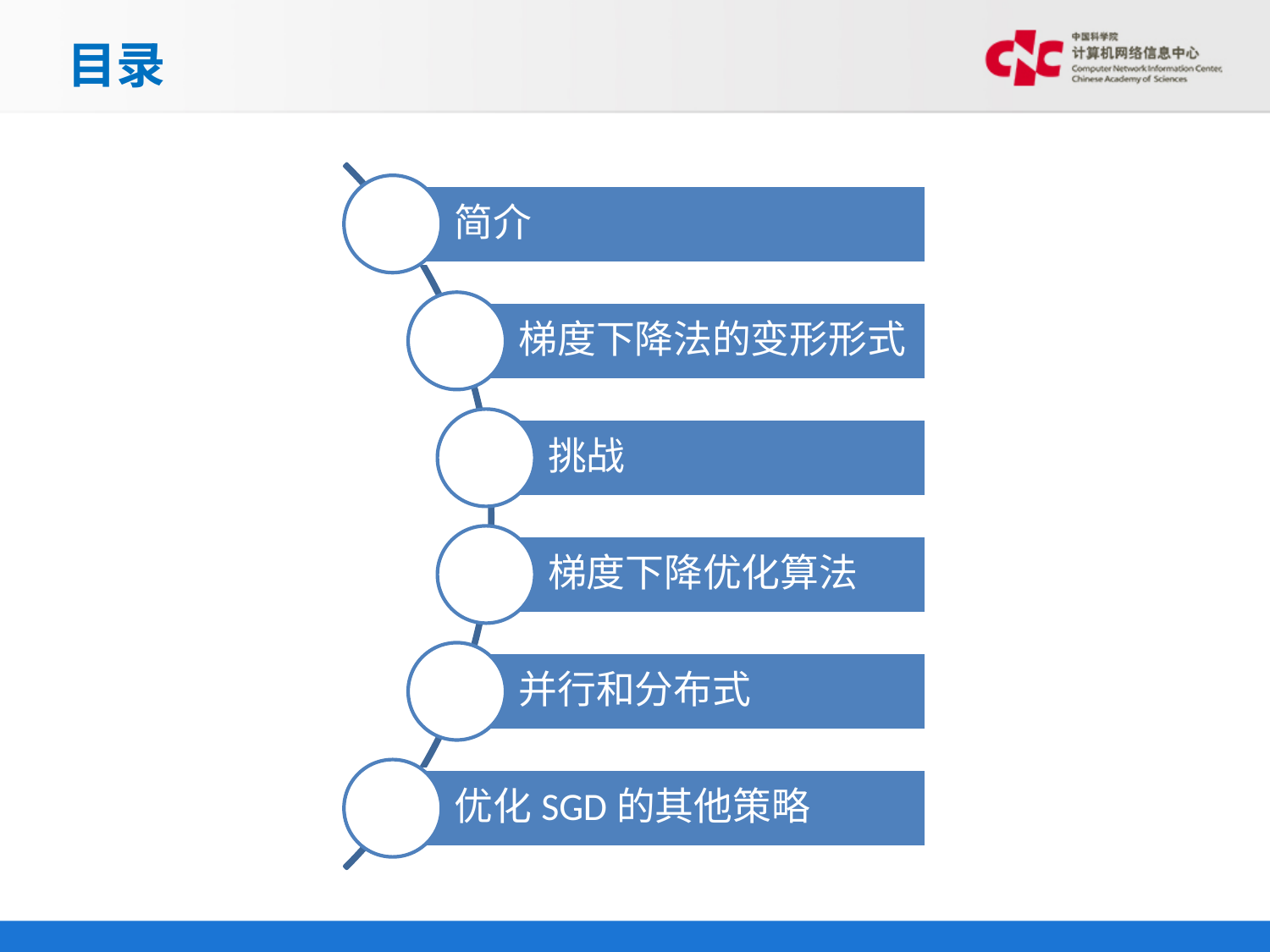

目录

简介

梯度下降法的变形形式

挑战

梯度下降优化算法

并行和分布式

优化SGD的其他策略